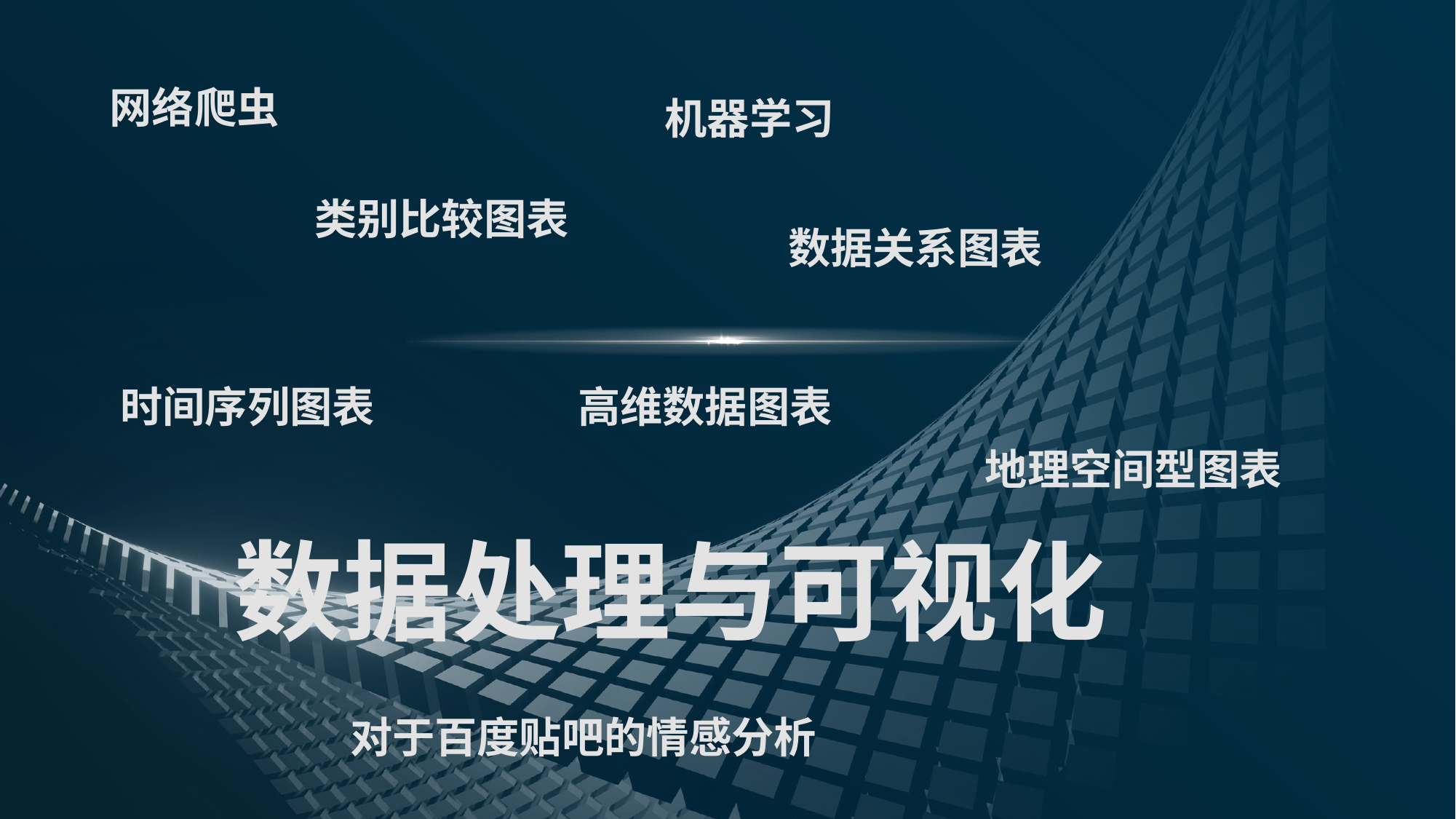

网络爬虫
机器学习
类别比较图表
数据关系图表
时间序列图表
高维数据图表
地理空间型图表
数据处理与可视化
对于百度贴吧的情感分析